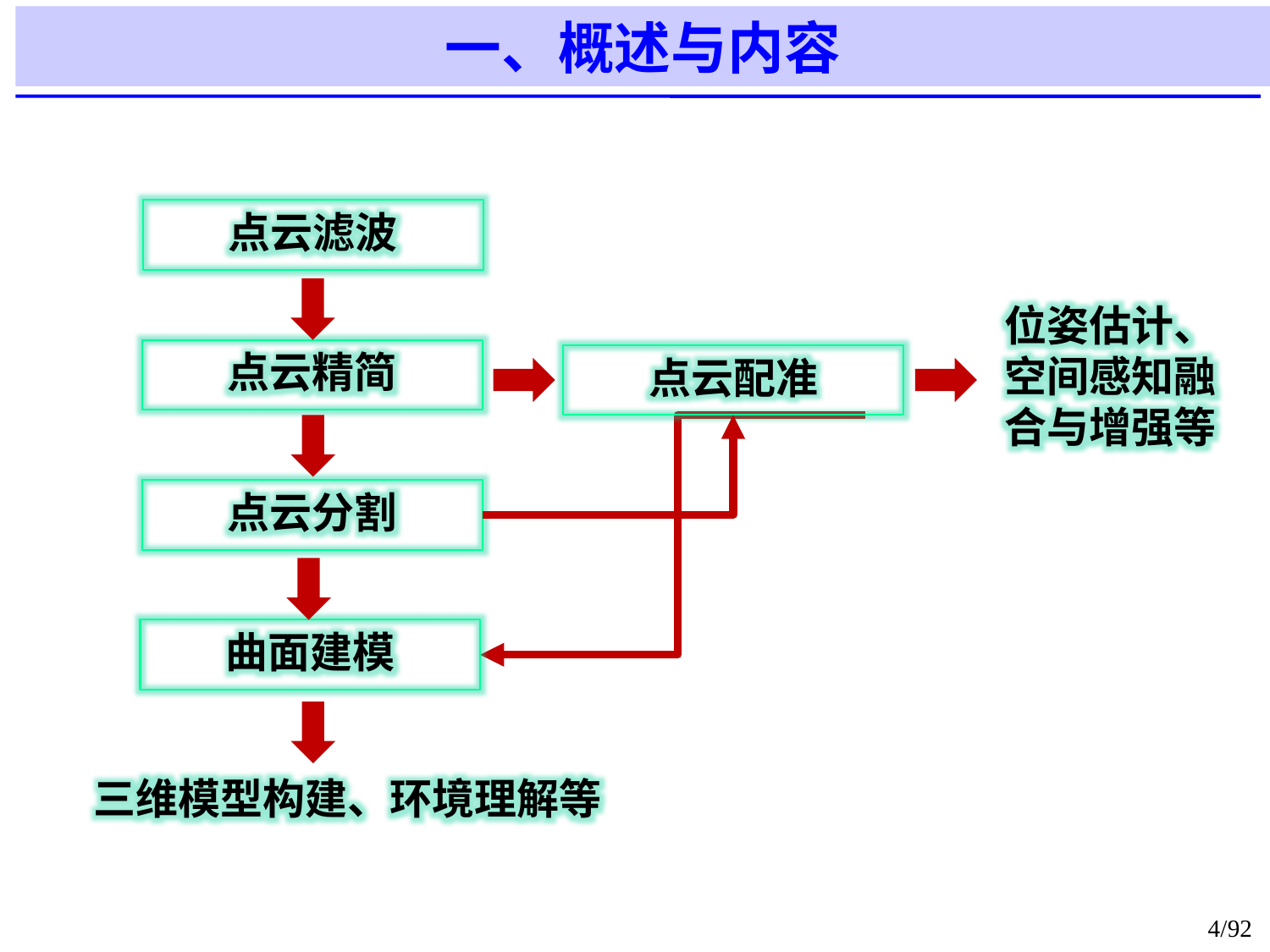

一、概述与内容

点云滤波

位姿估计、
空间感知融合与增强等

点云精简
点云配准

点云分割

曲面建模

三维模型构建、环境理解等
4/92